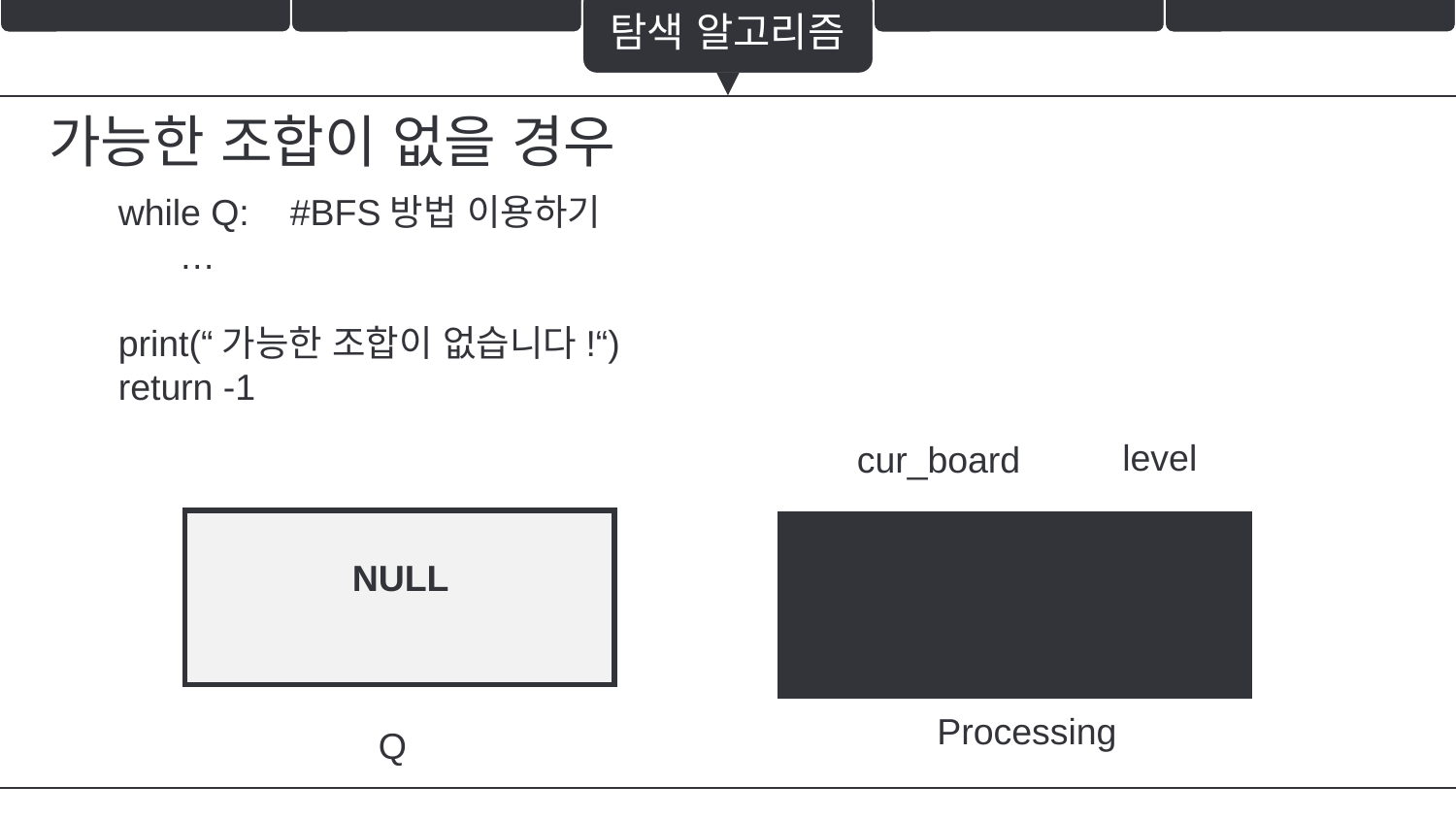

탐색 알고리즘
가능한 조합이 없을 경우
while Q:    #BFS방법 이용하기
      …

print(“가능한 조합이 없습니다!“)
return -1
level
cur_board

| NULL |
| --- |
|  |
| --- |
Processing

Q